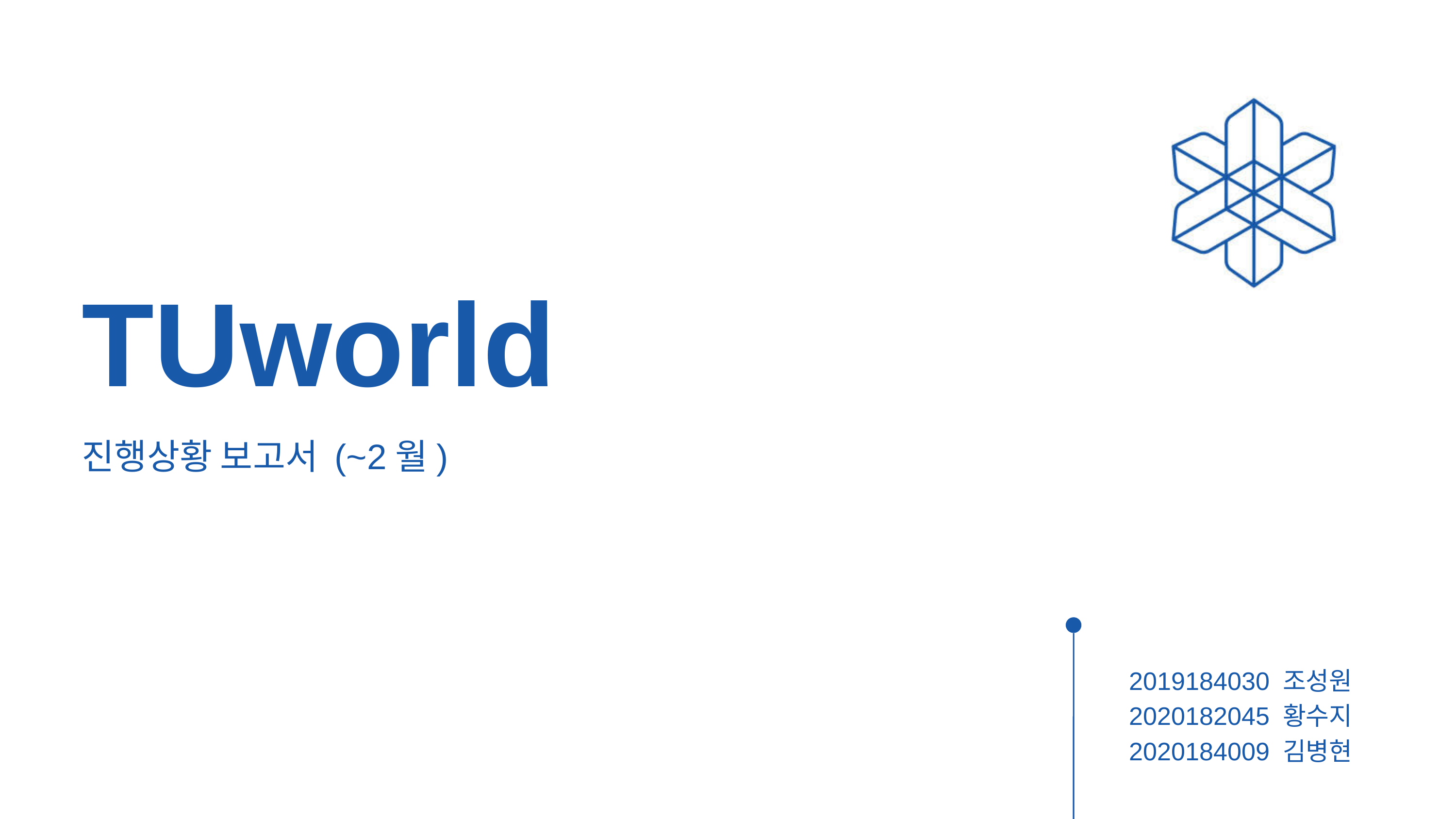

TUworld
진행상황 보고서 (~2월)

2019184030 조성원
2020182045 황수지
2020184009 김병현